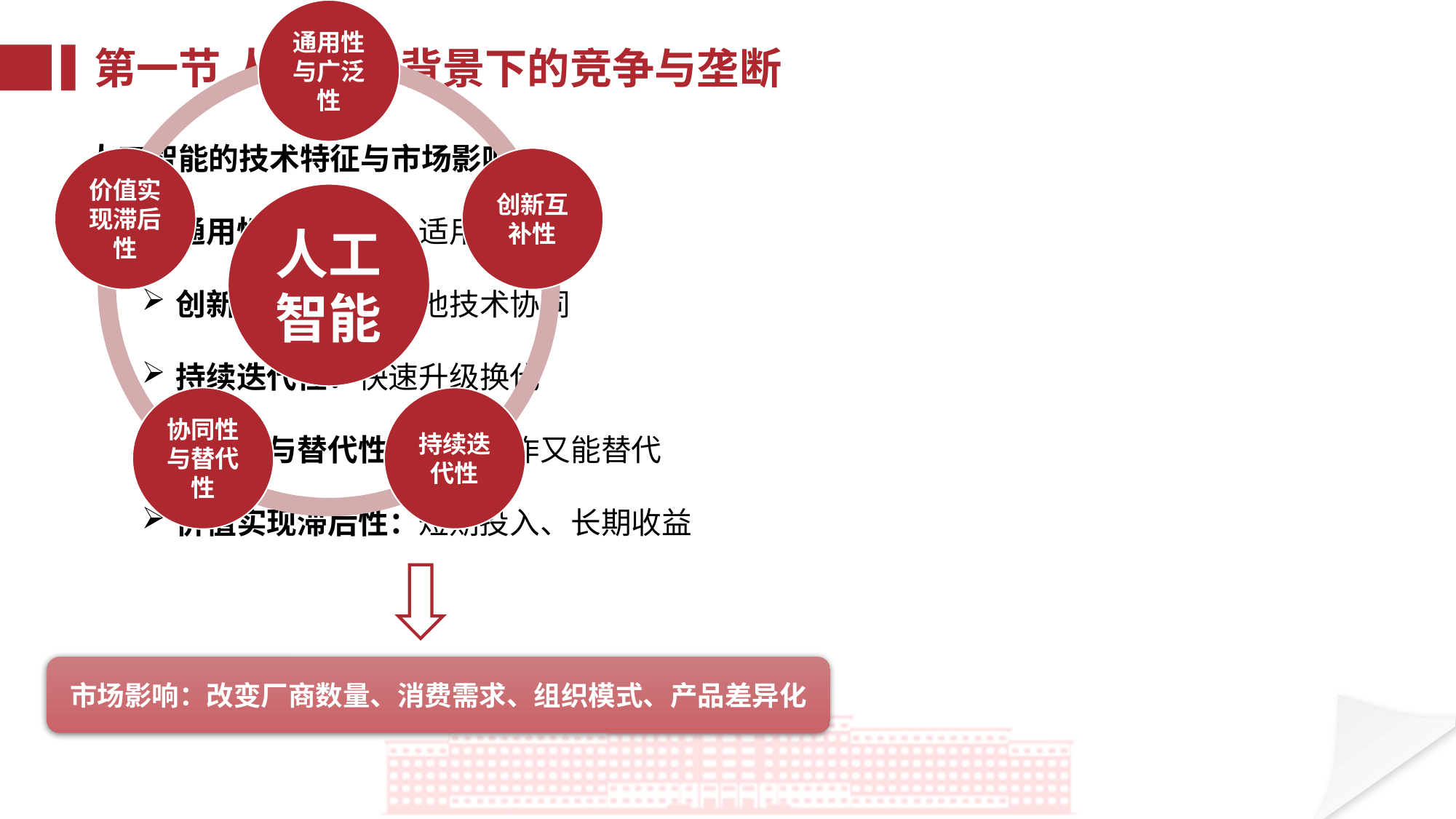

第一节 人工智能背景下的竞争与垄断
人工
智能
通用性与广泛性
创新互补性
持续迭代性
协同性与替代性
价值实现滞后性
人工智能的技术特征与市场影响
通用性与广泛性：适用于各行业
创新互补性：与其他技术协同
持续迭代性：快速升级换代
协同性与替代性：既能协作又能替代
价值实现滞后性：短期投入、长期收益

市场影响：改变厂商数量、消费需求、组织模式、产品差异化